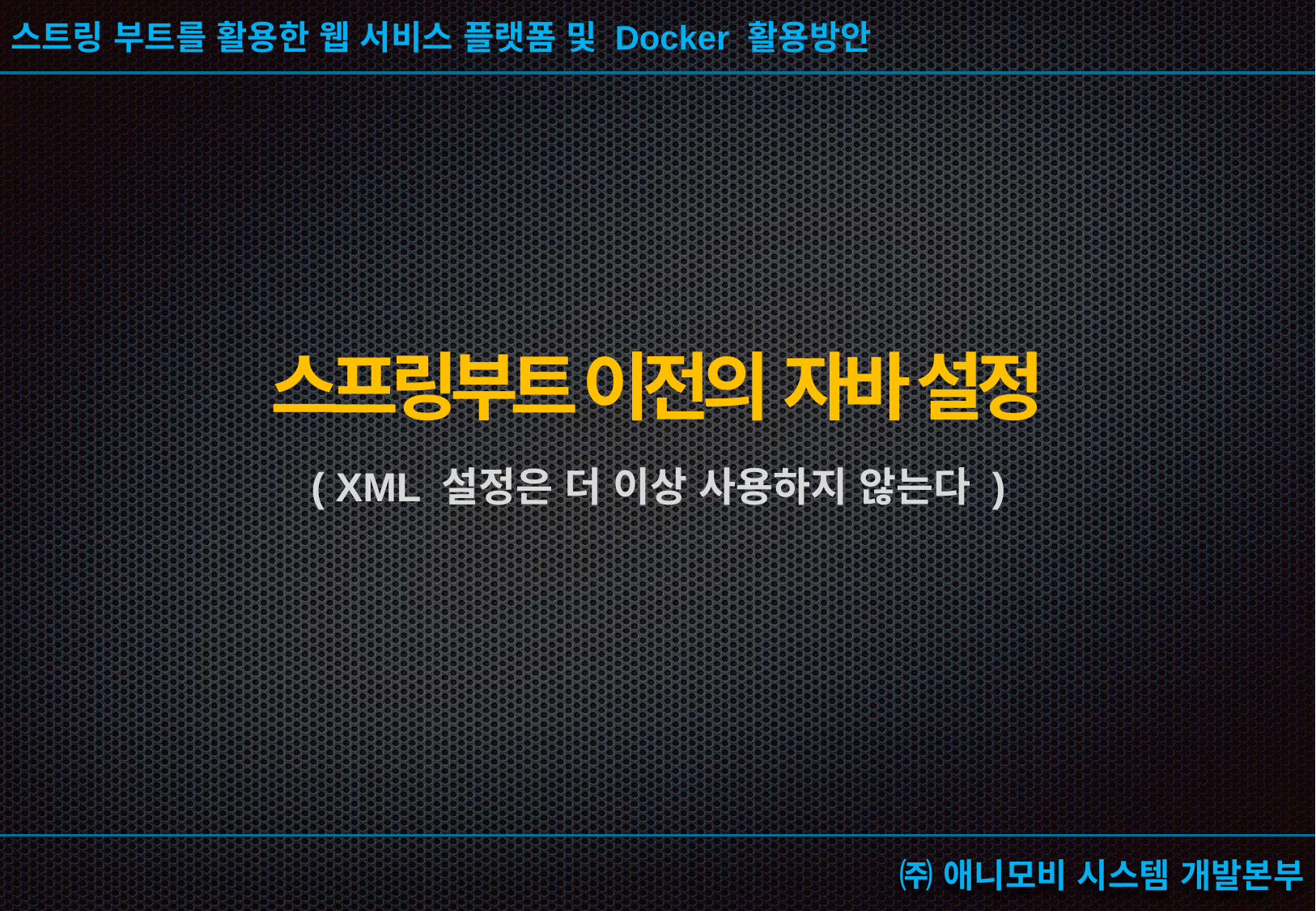

# 스프링부트 이전의 자바 설정
( XML 설정은 더 이상 사용하지 않는다 )